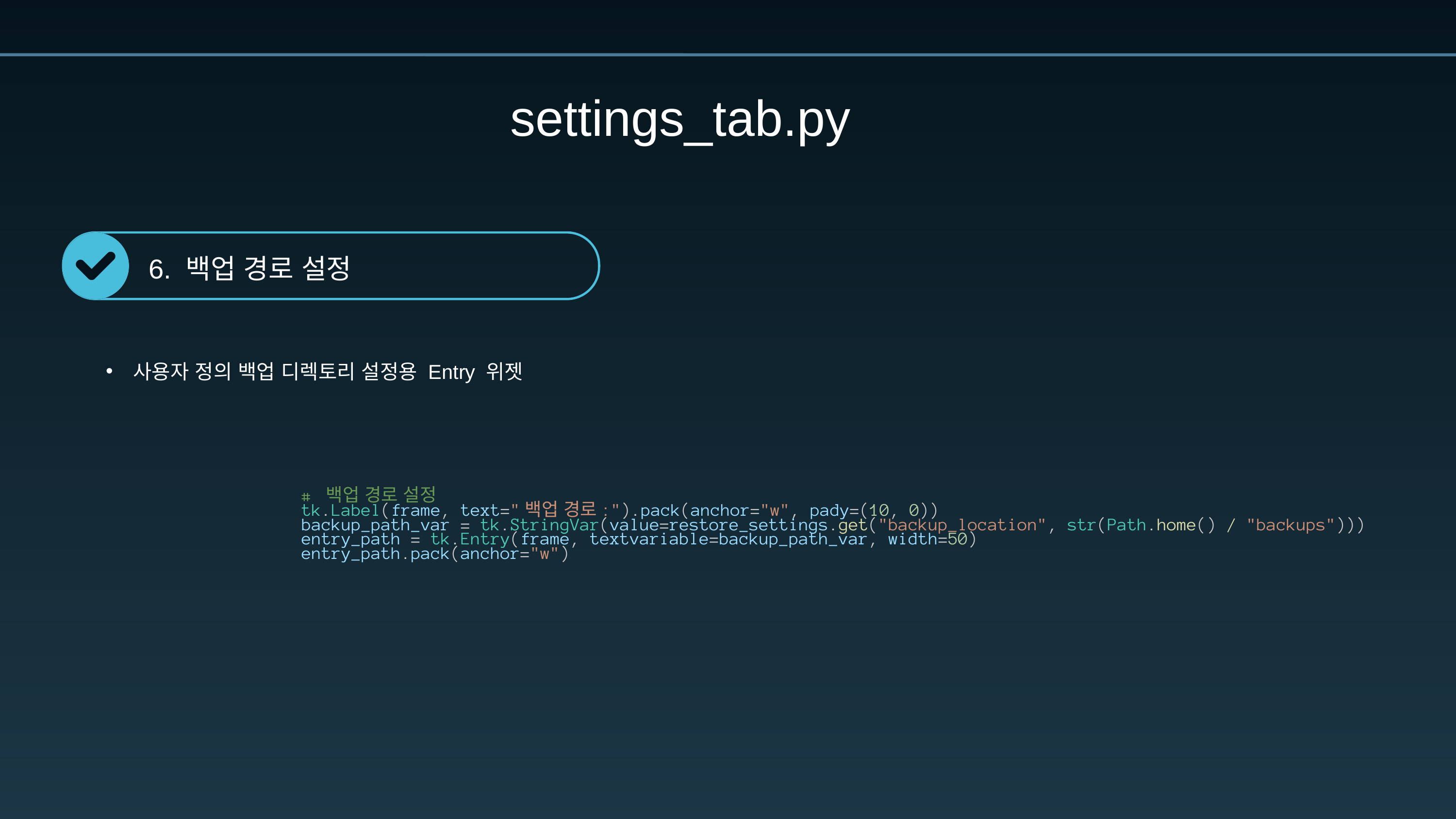

settings_tab.py

6. 백업 경로 설정
사용자 정의 백업 디렉토리 설정용 Entry 위젯
    # 백업 경로 설정
    tk.Label(frame, text="백업 경로:").pack(anchor="w", pady=(10, 0))
    backup_path_var = tk.StringVar(value=restore_settings.get("backup_location", str(Path.home() / "backups")))
    entry_path = tk.Entry(frame, textvariable=backup_path_var, width=50)
    entry_path.pack(anchor="w")